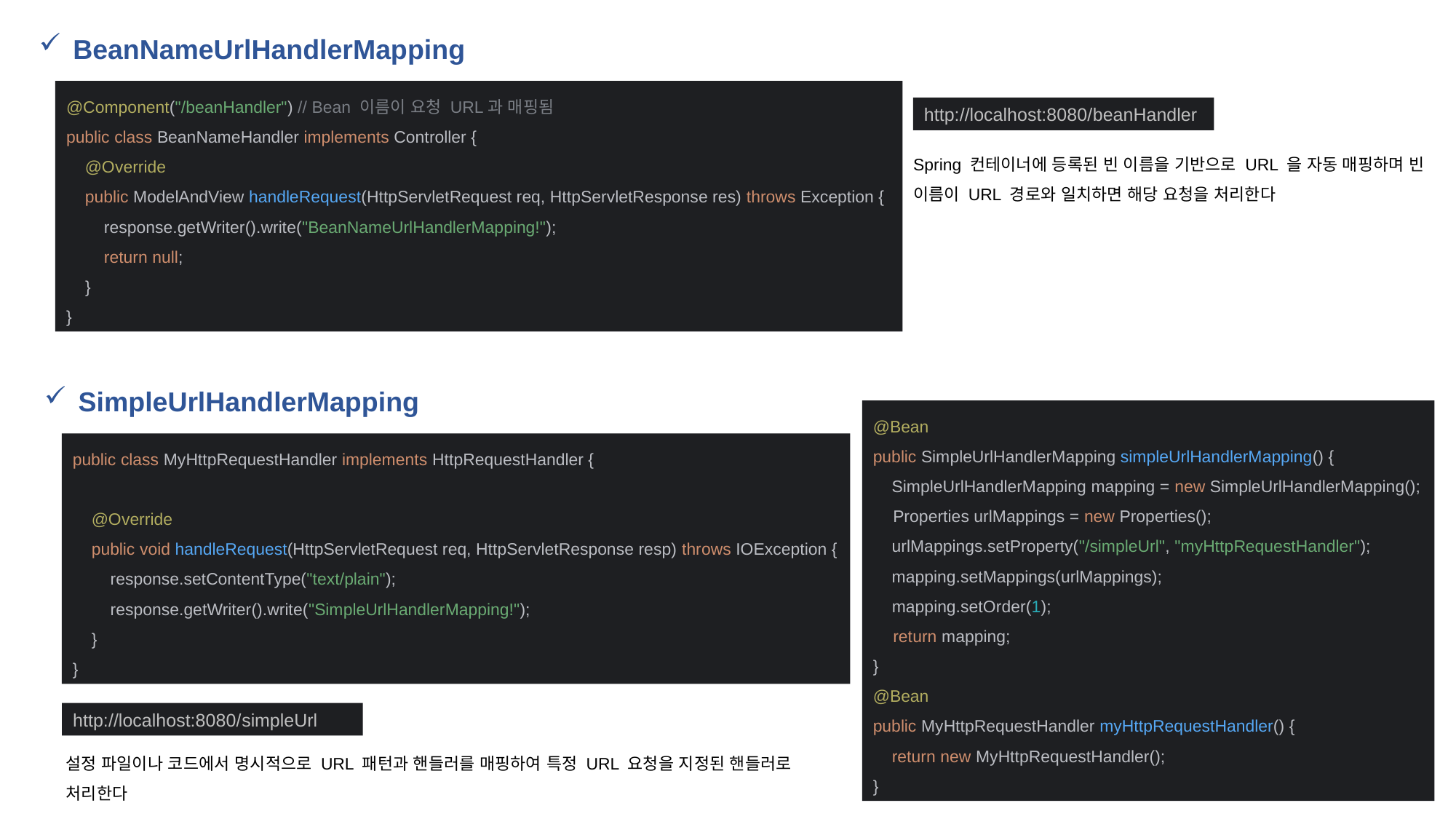

BeanNameUrlHandlerMapping
@Component("/beanHandler") // Bean 이름이 요청 URL과 매핑됨
public class BeanNameHandler implements Controller {
    @Override
    public ModelAndView handleRequest(HttpServletRequest req, HttpServletResponse res) throws Exception {
        response.getWriter().write("BeanNameUrlHandlerMapping!");
        return null;
    }
}
http://localhost:8080/beanHandler
Spring 컨테이너에 등록된 빈 이름을 기반으로 URL 을 자동 매핑하며 빈 이름이 URL 경로와 일치하면 해당 요청을 처리한다
SimpleUrlHandlerMapping
@Bean
public SimpleUrlHandlerMapping simpleUrlHandlerMapping() {
    SimpleUrlHandlerMapping mapping = new SimpleUrlHandlerMapping();
  Properties urlMappings = new Properties();
    urlMappings.setProperty("/simpleUrl", "myHttpRequestHandler");
    mapping.setMappings(urlMappings);
    mapping.setOrder(1);
  return mapping;
}
@Bean
public MyHttpRequestHandler myHttpRequestHandler() {
    return new MyHttpRequestHandler();
}
public class MyHttpRequestHandler implements HttpRequestHandler {
    @Override
    public void handleRequest(HttpServletRequest req, HttpServletResponse resp) throws IOException {
        response.setContentType("text/plain");
        response.getWriter().write("SimpleUrlHandlerMapping!");
    }
}
http://localhost:8080/simpleUrl
설정 파일이나 코드에서 명시적으로 URL 패턴과 핸들러를 매핑하여 특정 URL 요청을 지정된 핸들러로 처리한다